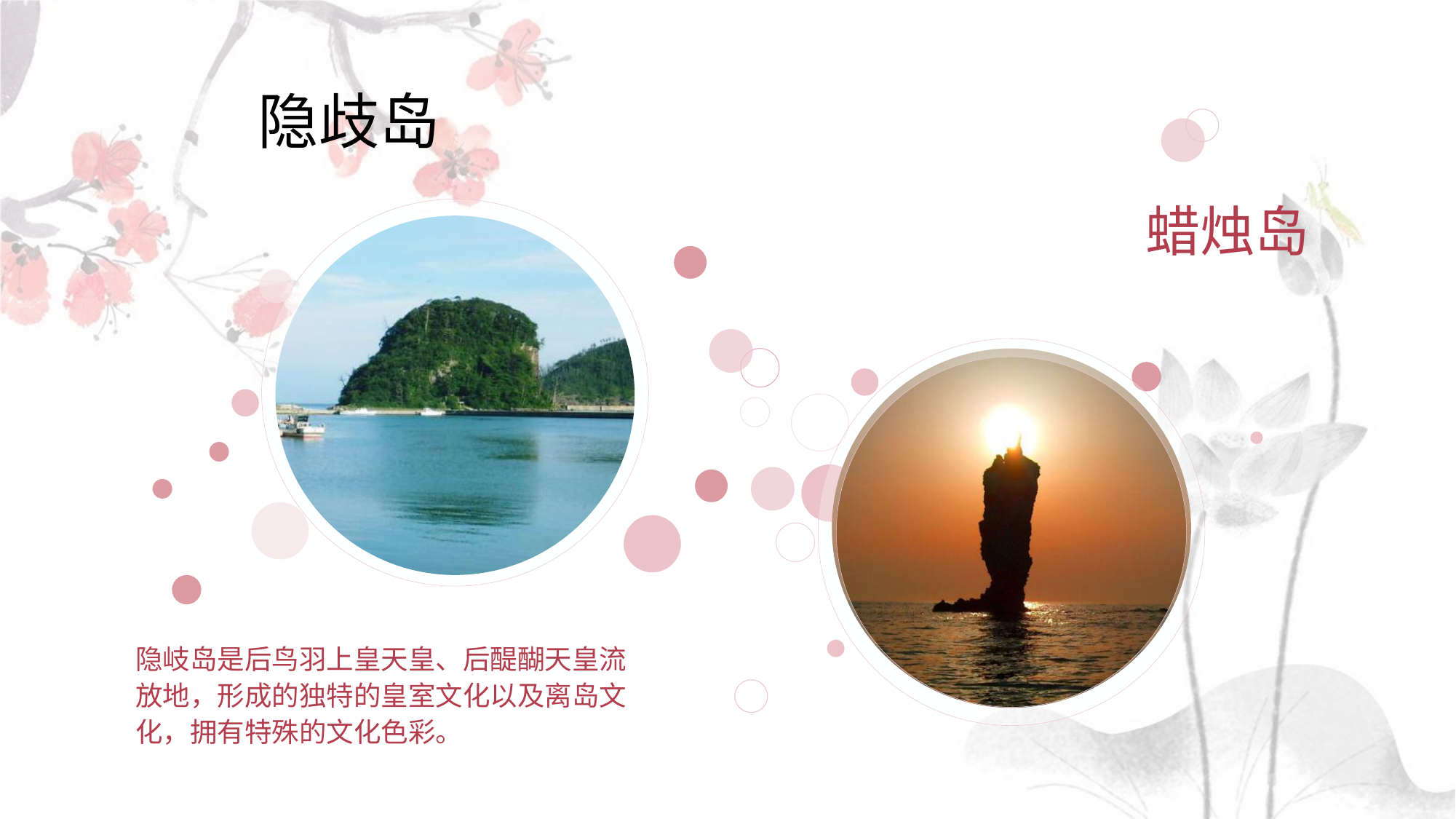

隐歧岛

蜡烛岛

隐岐岛是后鸟羽上皇天皇、后醍醐天皇流放地，形成的独特的皇室文化以及离岛文化，拥有特殊的文化色彩。